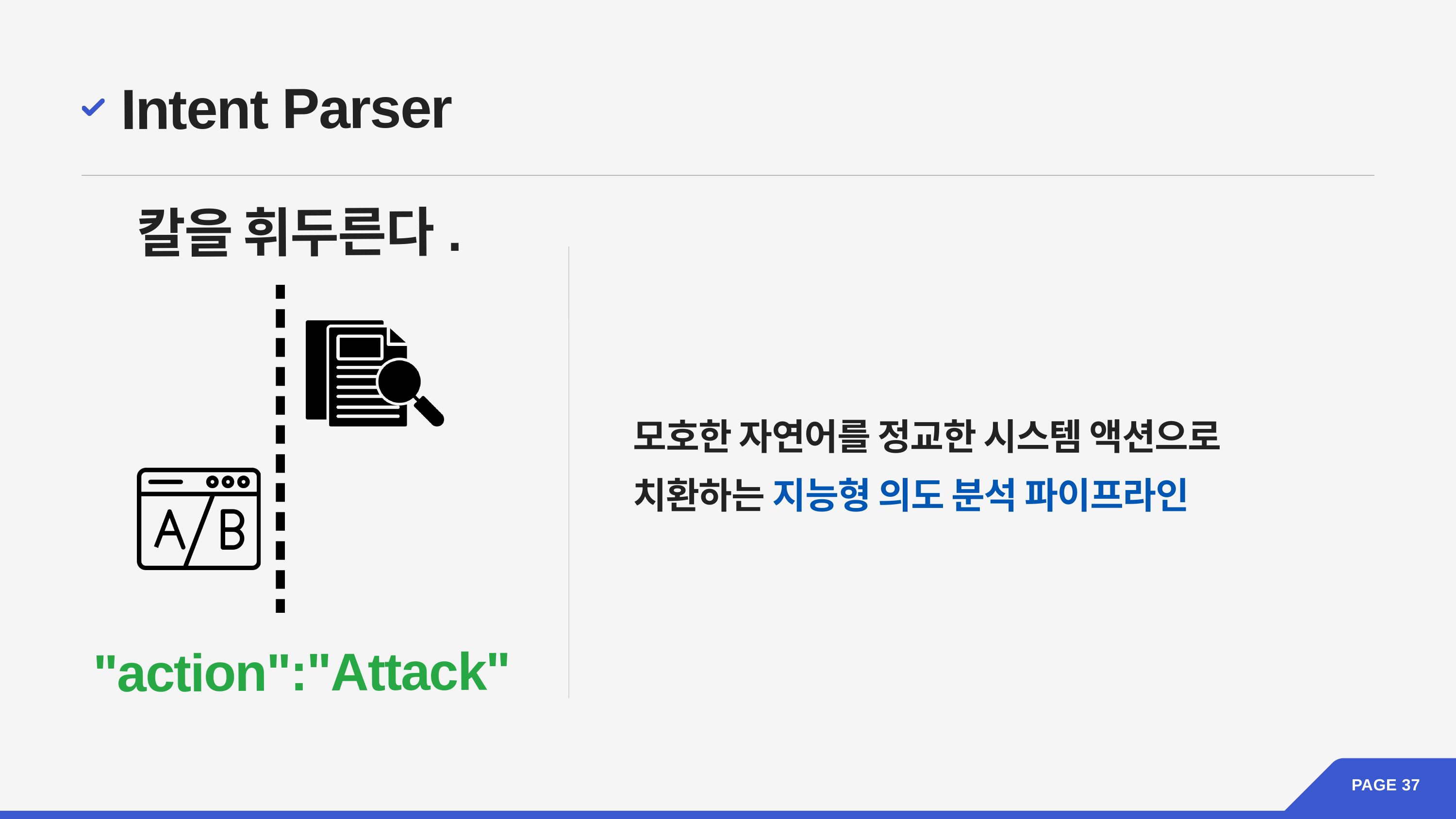

Intent Parser

칼을 휘두른다.

모호한 자연어를 정교한 시스템 액션으로
치환하는 지능형 의도 분석 파이프라인

"action":"Attack"

PAGE 37